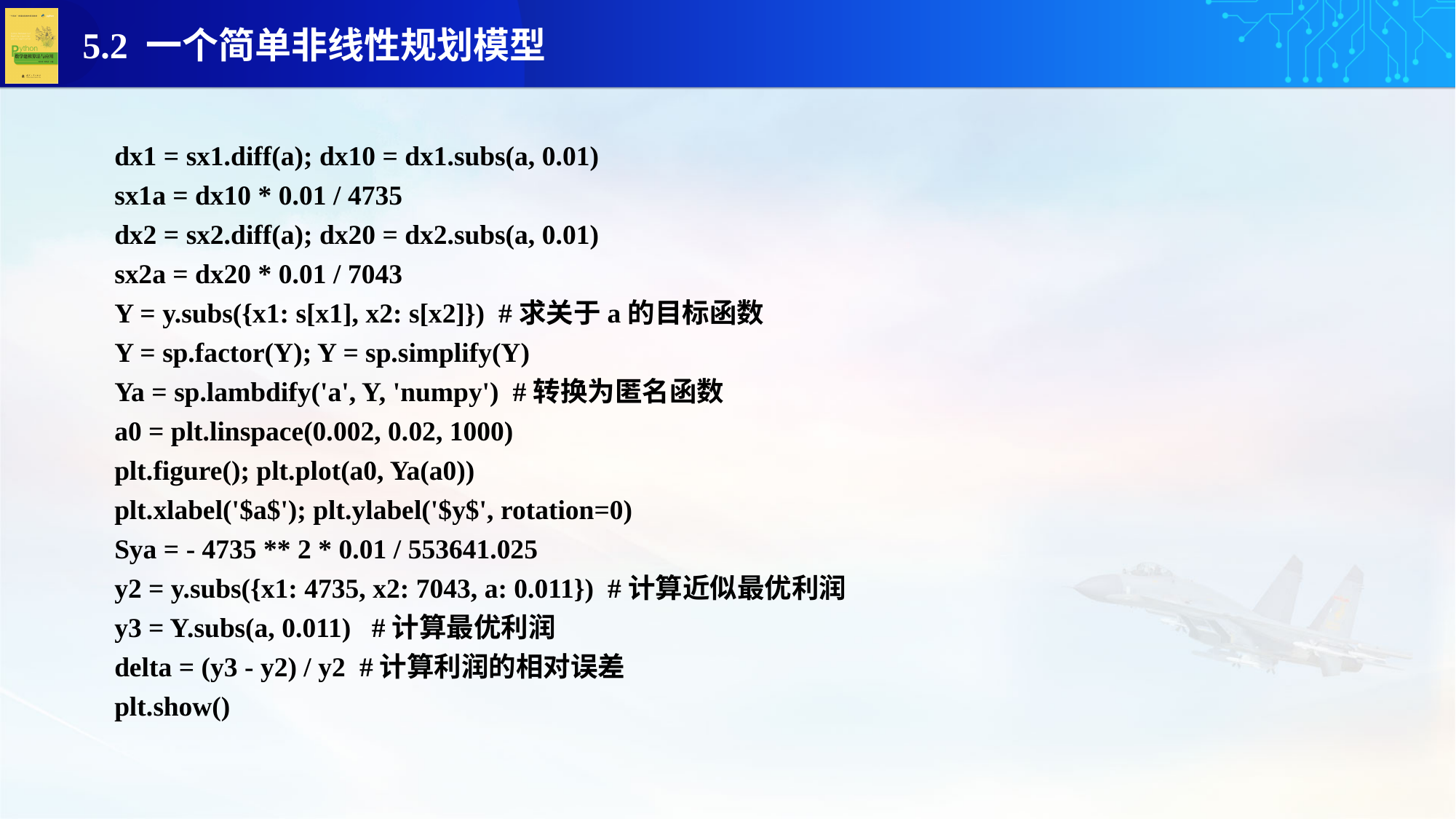

dx1 = sx1.diff(a); dx10 = dx1.subs(a, 0.01)
sx1a = dx10 * 0.01 / 4735
dx2 = sx2.diff(a); dx20 = dx2.subs(a, 0.01)
sx2a = dx20 * 0.01 / 7043
Y = y.subs({x1: s[x1], x2: s[x2]})  #求关于a的目标函数
Y = sp.factor(Y); Y = sp.simplify(Y)
Ya = sp.lambdify('a', Y, 'numpy')  #转换为匿名函数
a0 = plt.linspace(0.002, 0.02, 1000)
plt.figure(); plt.plot(a0, Ya(a0))
plt.xlabel('$a$'); plt.ylabel('$y$', rotation=0)
Sya = - 4735 ** 2 * 0.01 / 553641.025
y2 = y.subs({x1: 4735, x2: 7043, a: 0.011})  #计算近似最优利润
y3 = Y.subs(a, 0.011)   #计算最优利润
delta = (y3 - y2) / y2  #计算利润的相对误差
plt.show()